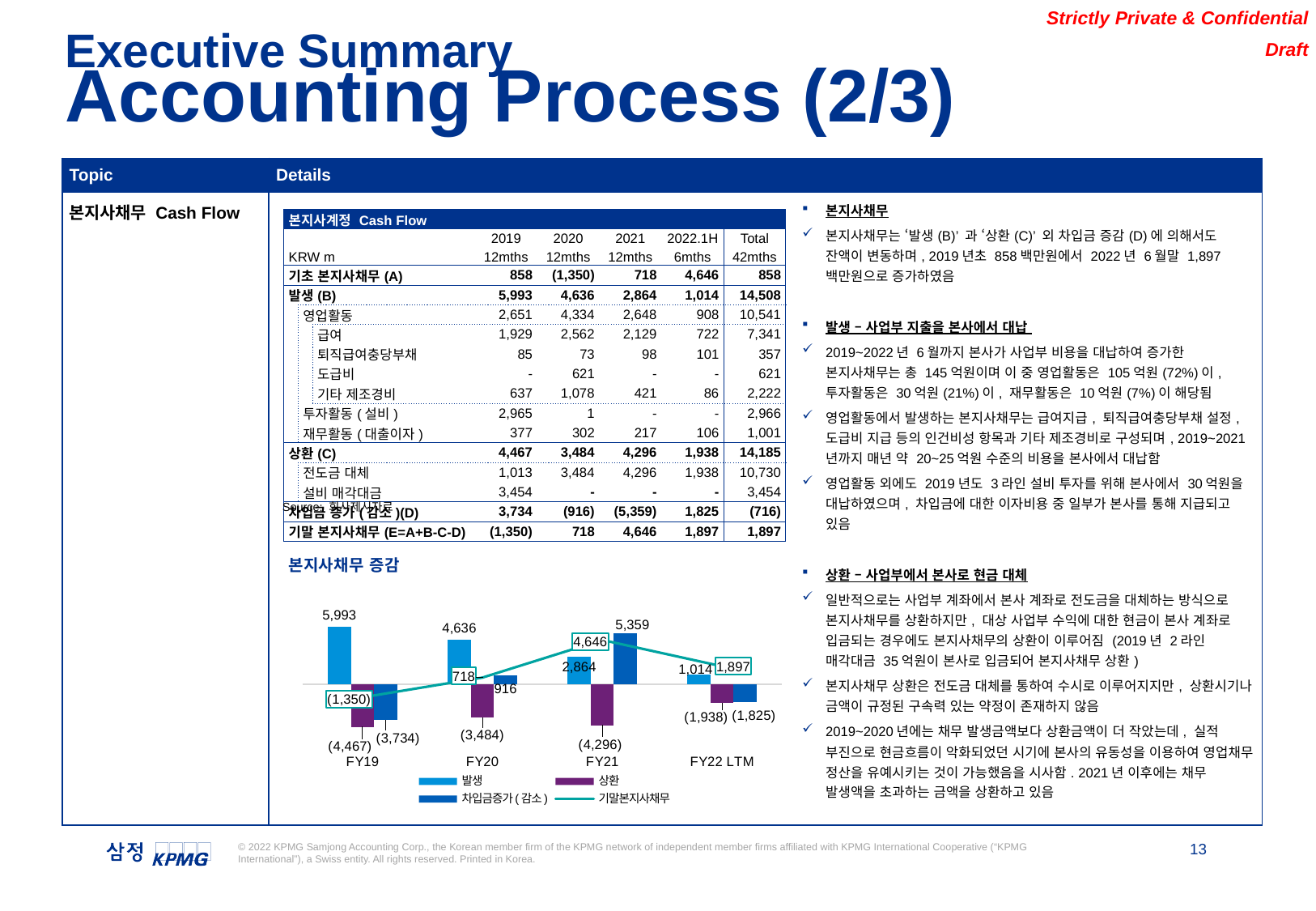

Executive Summary
Accounting Process (2/3)
| Topic | Details |
| --- | --- |
| 본지사채무 Cash Flow | 본지사채무 본지사채무는 ‘발생(B)’ 과 ‘상환(C)’ 외 차입금 증감(D)에 의해서도 잔액이 변동하며, 2019년초 858백만원에서 2022년 6월말 1,897백만원으로 증가하였음 발생 – 사업부 지출을 본사에서 대납 2019~2022년 6월까지 본사가 사업부 비용을 대납하여 증가한 본지사채무는 총 145억원이며 이 중 영업활동은 105억원(72%)이, 투자활동은 30억원(21%)이, 재무활동은 10억원(7%)이 해당됨 영업활동에서 발생하는 본지사채무는 급여지급, 퇴직급여충당부채 설정, 도급비 지급 등의 인건비성 항목과 기타 제조경비로 구성되며, 2019~2021년까지 매년 약 20~25억원 수준의 비용을 본사에서 대납함 영업활동 외에도 2019년도 3라인 설비 투자를 위해 본사에서 30억원을 대납하였으며, 차입금에 대한 이자비용 중 일부가 본사를 통해 지급되고 있음 상환 – 사업부에서 본사로 현금 대체 일반적으로는 사업부 계좌에서 본사 계좌로 전도금을 대체하는 방식으로 본지사채무를 상환하지만, 대상 사업부 수익에 대한 현금이 본사 계좌로 입금되는 경우에도 본지사채무의 상환이 이루어짐 (2019년 2라인 매각대금 35억원이 본사로 입금되어 본지사채무 상환) 본지사채무 상환은 전도금 대체를 통하여 수시로 이루어지지만, 상환시기나 금액이 규정된 구속력 있는 약정이 존재하지 않음 2019~2020년에는 채무 발생금액보다 상환금액이 더 작았는데, 실적 부진으로 현금흐름이 악화되었던 시기에 본사의 유동성을 이용하여 영업채무 정산을 유예시키는 것이 가능했음을 시사함. 2021년 이후에는 채무 발생액을 초과하는 금액을 상환하고 있음 |
| 본지사계정 Cash Flow |  |  |  |  |  |  |  |
| --- | --- | --- | --- | --- | --- | --- | --- |
|  |  |  | 2019 | 2020 | 2021 | 2022.1H | Total |
| KRW m |  |  | 12mths | 12mths | 12mths | 6mths | 42mths |
| 기초 본지사채무(A) |  |  | 858 | (1,350) | 718 | 4,646 | 858 |
| 발생(B) |  |  | 5,993 | 4,636 | 2,864 | 1,014 | 14,508 |
|  | 영업활동 |  | 2,651 | 4,334 | 2,648 | 908 | 10,541 |
|  |  | 급여 | 1,929 | 2,562 | 2,129 | 722 | 7,341 |
|  |  | 퇴직급여충당부채 | 85 | 73 | 98 | 101 | 357 |
|  |  | 도급비 | - | 621 | - | - | 621 |
|  |  | 기타 제조경비 | 637 | 1,078 | 421 | 86 | 2,222 |
|  | 투자활동(설비) |  | 2,965 | 1 | - | - | 2,966 |
|  | 재무활동(대출이자) |  | 377 | 302 | 217 | 106 | 1,001 |
| 상환(C) |  |  | 4,467 | 3,484 | 4,296 | 1,938 | 14,185 |
|  | 전도금 대체 |  | 1,013 | 3,484 | 4,296 | 1,938 | 10,730 |
|  | 설비 매각대금 |  | 3,454 | - | - | - | 3,454 |
| 차입금 증가(감소)(D) |  |  | 3,734 | (916) | (5,359) | 1,825 | (716) |
| 기말 본지사채무(E=A+B-C-D) |  |  | (1,350) | 718 | 4,646 | 1,897 | 1,897 |
Source: 회사제시자료

### Chart: 본지사채무 증감

| Category | 발생 | 상환 | 차입금증가(감소) | 기말본지사채무 |
|---|---|---|---|---|
| FY19 | 5992929396.0 | -4467064589.0 | -3734042556.0 | -1350139137.0 |
| FY20 | 4636469141.780642 | -3484122722.0 | 915957444.0 | 718164726.7806416 |
| FY21 | 2864498897.242311 | -4295599521.0 | 5359308520.0 | 4646372623.022953 |
| FY22 LTM | 1013911449.4280155 | -1937903167.0 | -1825000000.0 | 1897380905.4509678 |